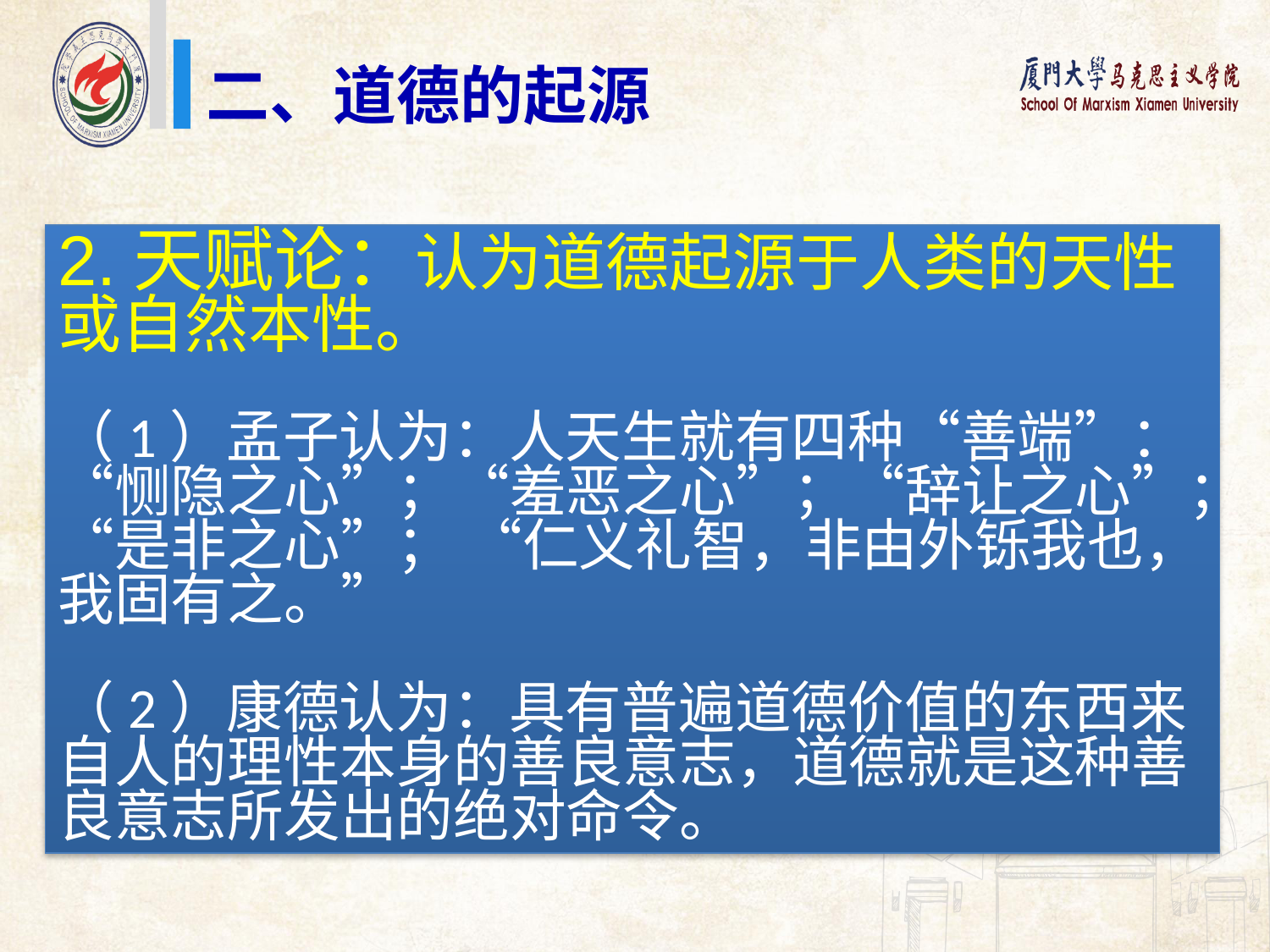

二、道德的起源
2.天赋论：认为道德起源于人类的天性或自然本性。

（1）孟子认为：人天生就有四种“善端”：“恻隐之心”；“羞恶之心”；“辞让之心”；“是非之心”； “仁义礼智，非由外铄我也，我固有之。”

（2）康德认为：具有普遍道德价值的东西来自人的理性本身的善良意志，道德就是这种善良意志所发出的绝对命令。